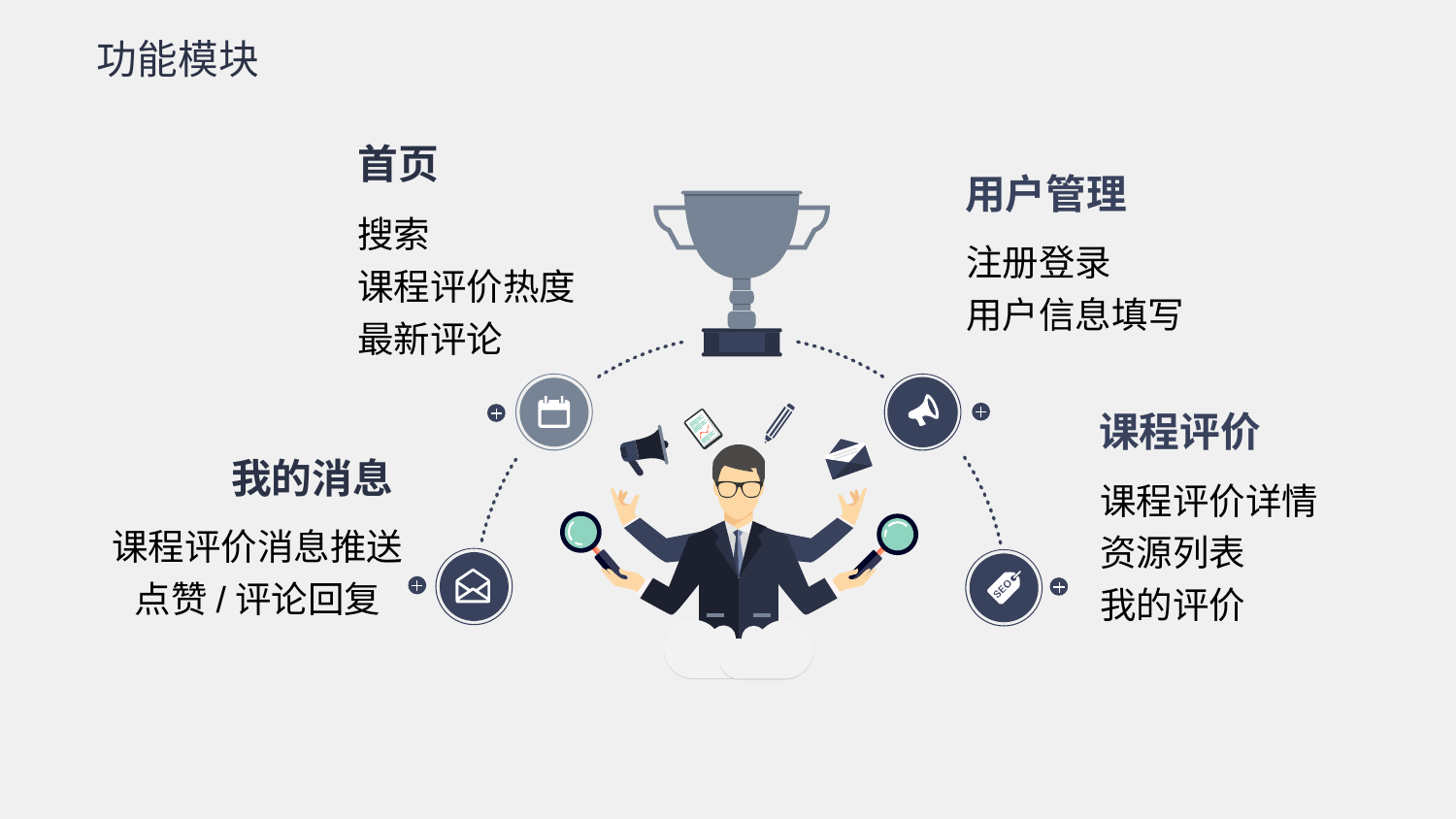

功能模块
首页
搜索
课程评价热度
最新评论
用户管理
注册登录
用户信息填写

课程评价
课程评价详情
资源列表
我的评价
我的消息
课程评价消息推送
点赞/评论回复